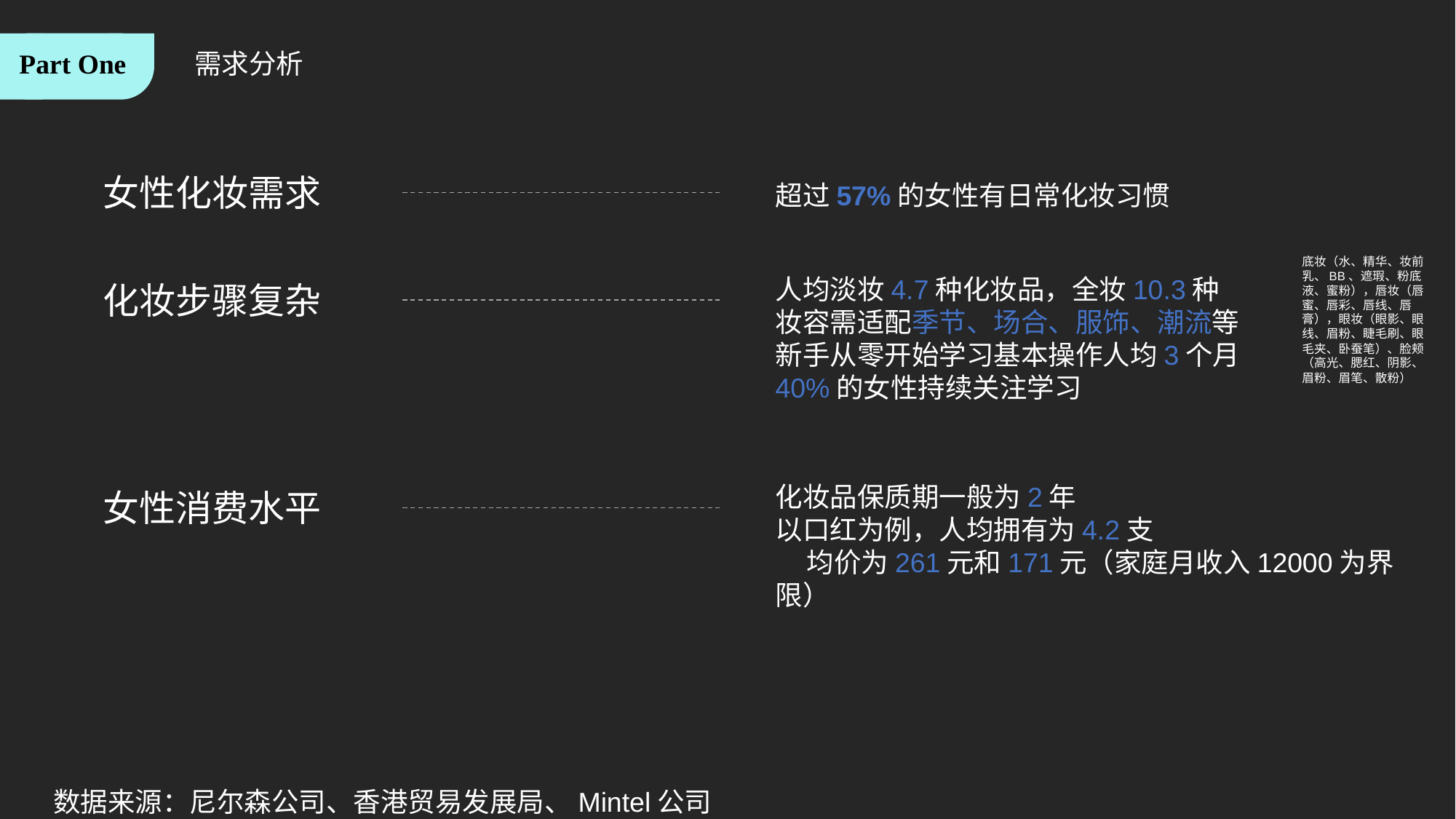

Part One
需求分析
女性化妆需求
超过57%的女性有日常化妆习惯
底妆（水、精华、妆前乳、BB、遮瑕、粉底液、蜜粉），唇妆（唇蜜、唇彩、唇线、唇膏），眼妆（眼影、眼线、眉粉、睫毛刷、眼毛夹、卧蚕笔）、脸颊（高光、腮红、阴影、眉粉、眉笔、散粉）
人均淡妆4.7种化妆品，全妆10.3种
妆容需适配季节、场合、服饰、潮流等
新手从零开始学习基本操作人均3个月
40%的女性持续关注学习
化妆步骤复杂
化妆品保质期一般为2年
以口红为例，人均拥有为4.2支
    均价为261元和171元（家庭月收入12000为界限）
女性消费水平
数据来源：尼尔森公司、香港贸易发展局、Mintel公司